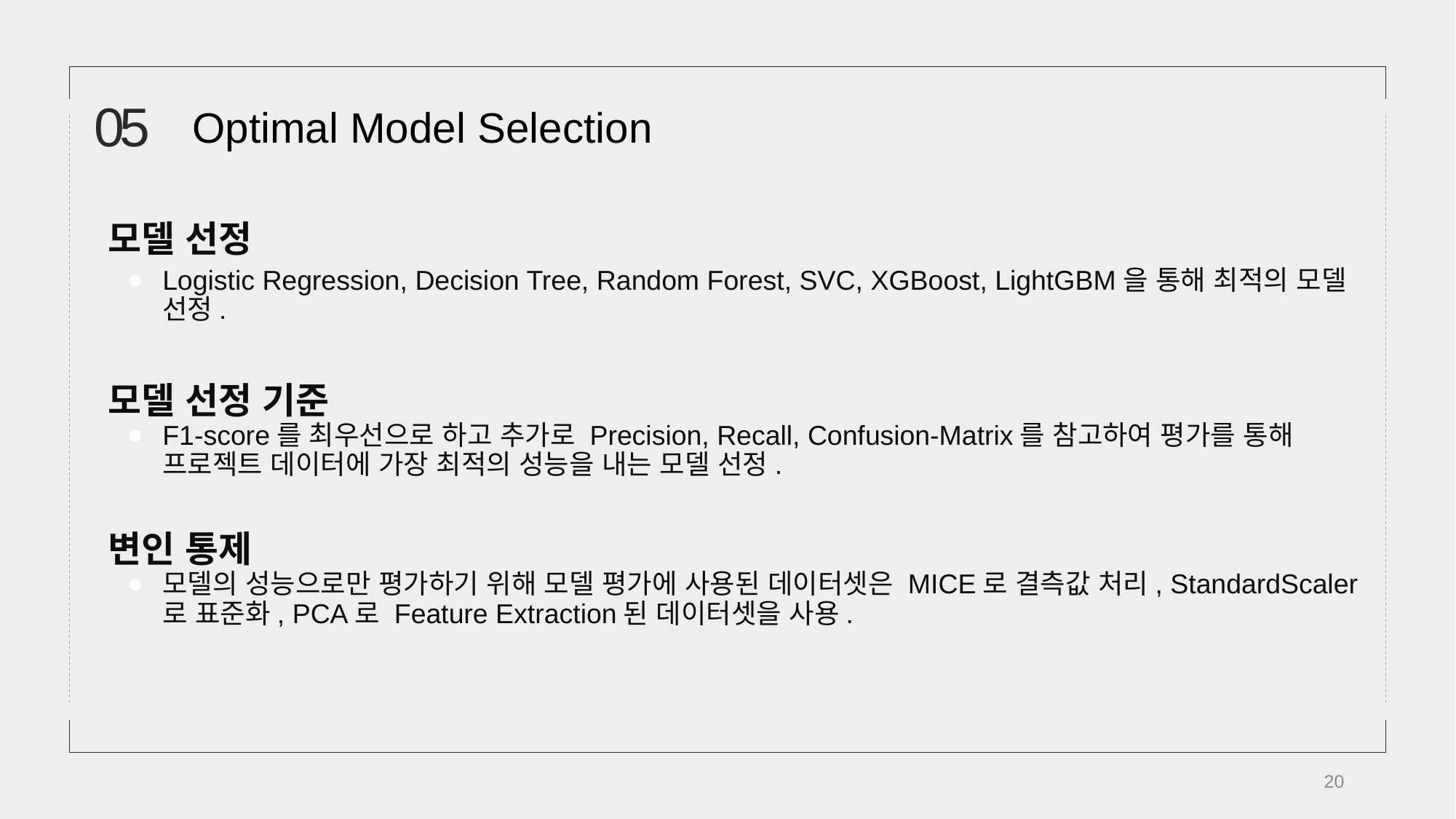

05
Optimal Model Selection
모델 선정
Logistic Regression, Decision Tree, Random Forest, SVC, XGBoost, LightGBM을 통해 최적의 모델 선정.

모델 선정 기준
F1-score를 최우선으로 하고 추가로 Precision, Recall, Confusion-Matrix를 참고하여 평가를 통해 프로젝트 데이터에 가장 최적의 성능을 내는 모델 선정.

변인 통제
모델의 성능으로만 평가하기 위해 모델 평가에 사용된 데이터셋은 MICE로 결측값 처리, StandardScaler로 표준화, PCA로 Feature Extraction된 데이터셋을 사용.

20